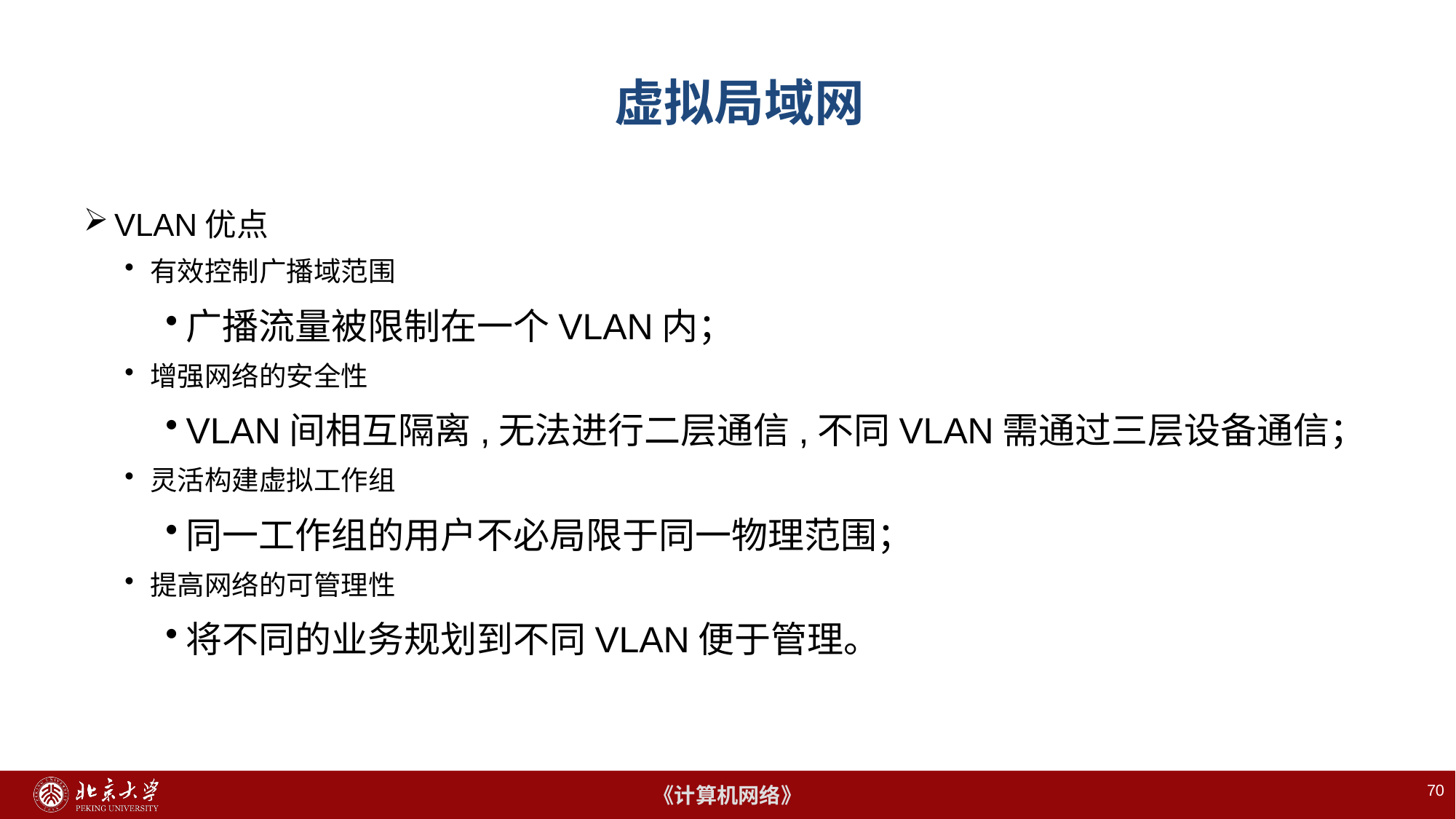

# 虚拟局域网
VLAN优点
有效控制广播域范围
广播流量被限制在一个VLAN内；
增强网络的安全性
VLAN间相互隔离,无法进行二层通信,不同VLAN需通过三层设备通信；
灵活构建虚拟工作组
同一工作组的用户不必局限于同一物理范围；
提高网络的可管理性
将不同的业务规划到不同VLAN便于管理。

70